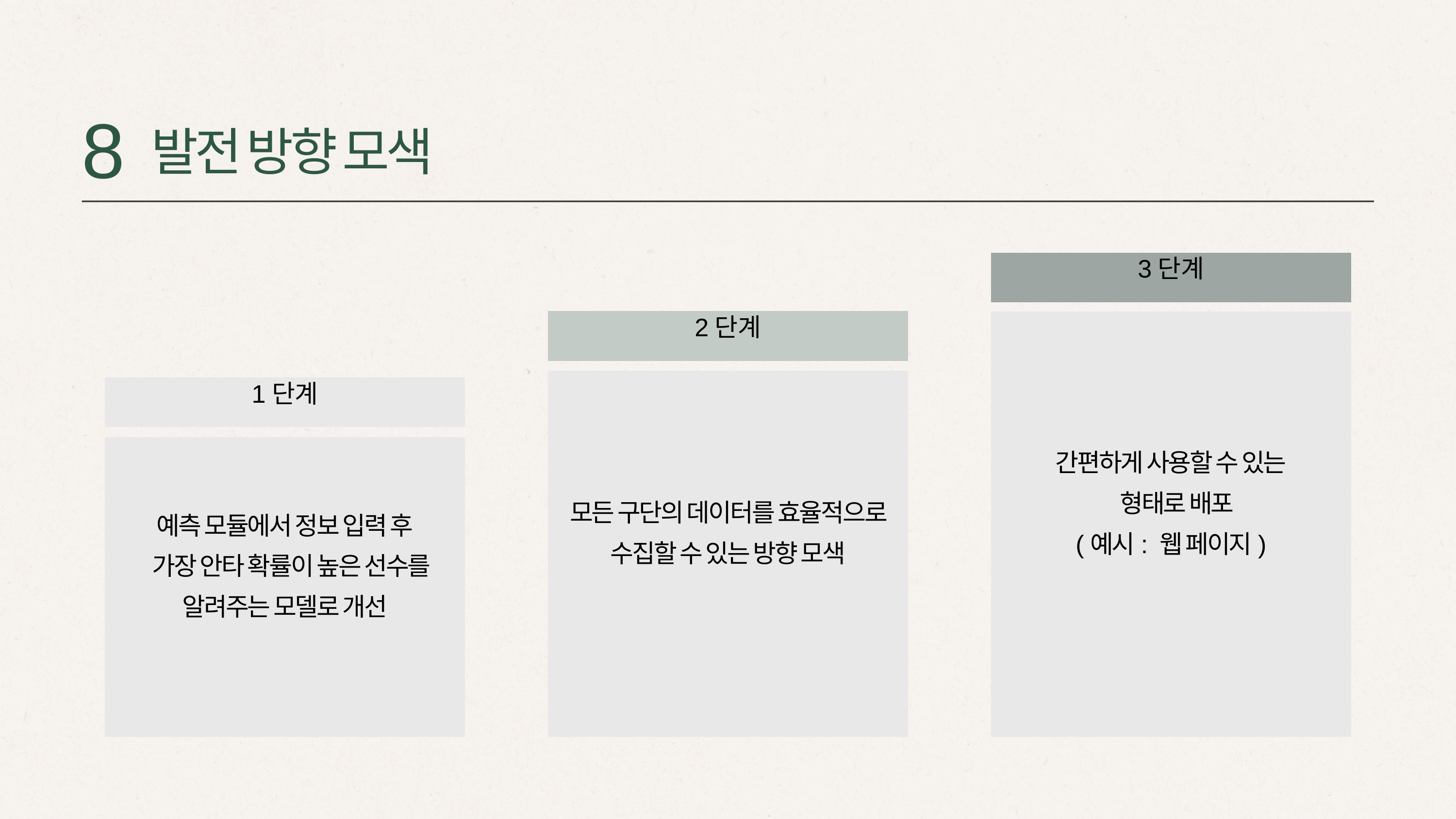

8
발전 방향 모색

3단계

2단계

간편하게 사용할 수 있는
 형태로 배포
(예시: 웹 페이지)

모든 구단의 데이터를 효율적으로 수집할 수 있는 방향 모색

1단계

예측 모듈에서 정보 입력 후
 가장 안타 확률이 높은 선수를 알려주는 모델로 개선